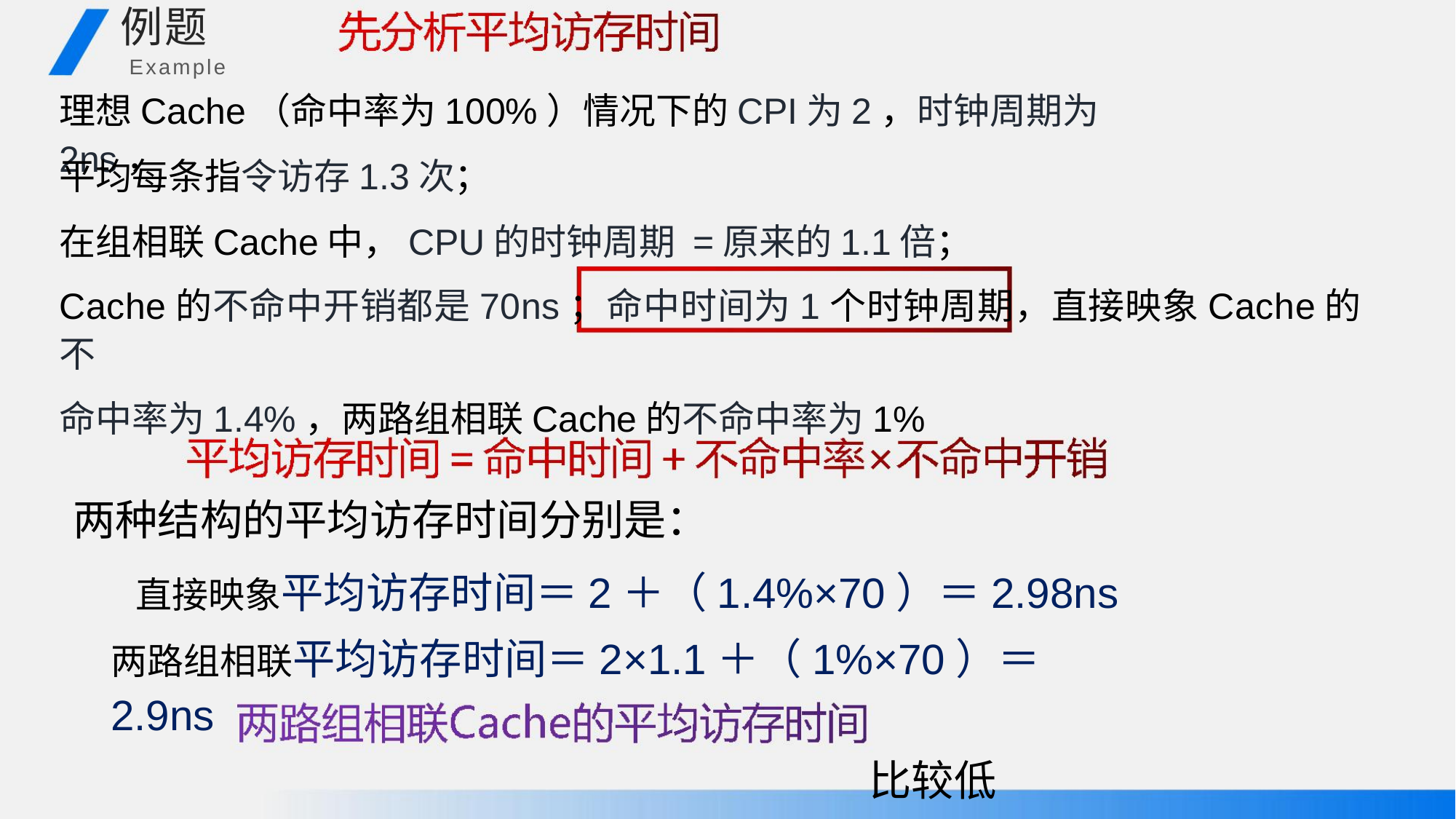

例题
Example
理想Cache（命中率为100%）情况下的CPI为2，时钟周期为2ns，
平均每条指令访存1.3次；
在组相联Cache中，CPU的时钟周期 =原来的1.1倍；
Cache的不命中开销都是70ns；命中时间为1个时钟周期，直接映象Cache的不
命中率为1.4%，两路组相联Cache的不命中率为1%
两种结构的平均访存时间分别是：
直接映象平均访存时间＝2＋（1.4%×70）＝2.98ns
两路组相联平均访存时间＝2×1.1＋（1%×70）＝2.9ns
比较低